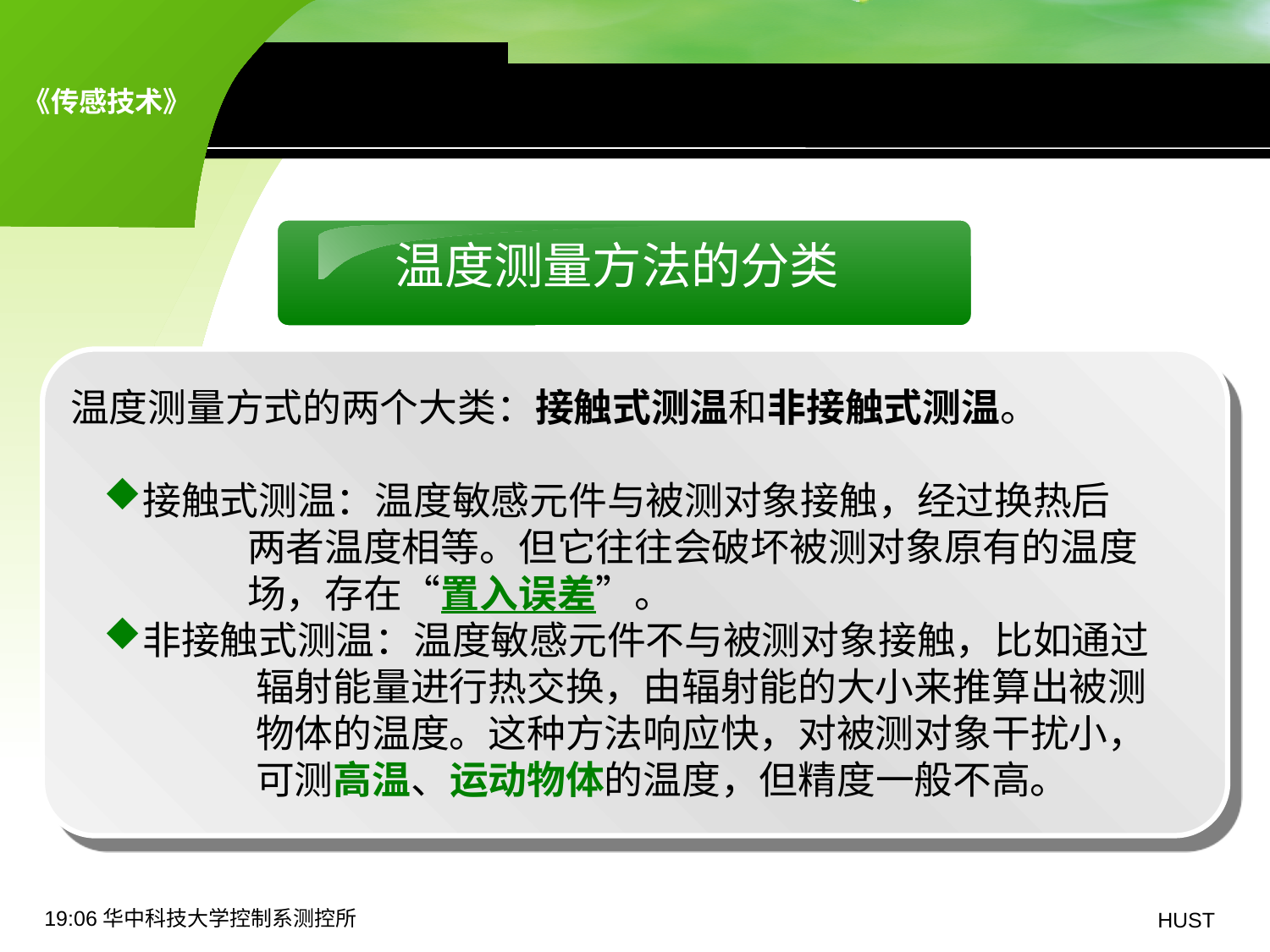

0、测温原理

温度测量方法的分类
温度测量方式的两个大类：接触式测温和非接触式测温。

接触式测温：温度敏感元件与被测对象接触，经过换热后
            两者温度相等。但它往往会破坏被测对象原有的温度
            场，存在“置入误差”。
非接触式测温：温度敏感元件不与被测对象接触，比如通过
             辐射能量进行热交换，由辐射能的大小来推算出被测
             物体的温度。这种方法响应快，对被测对象干扰小，
             可测高温、运动物体的温度，但精度一般不高。
19:06华中科技大学控制系测控所
HUST